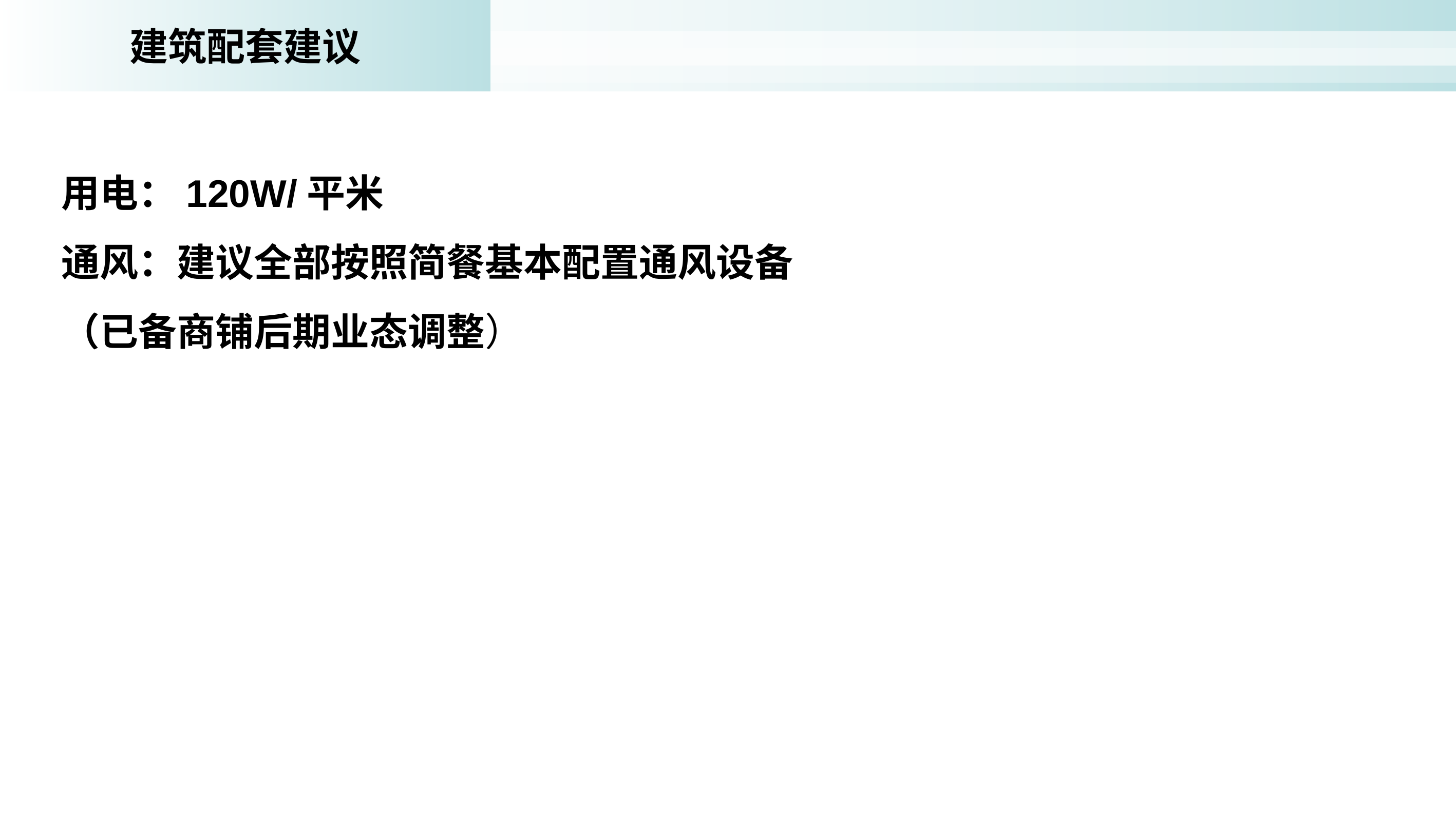

建筑配套建议
用电：120W/平米
通风：建议全部按照简餐基本配置通风设备
（已备商铺后期业态调整）